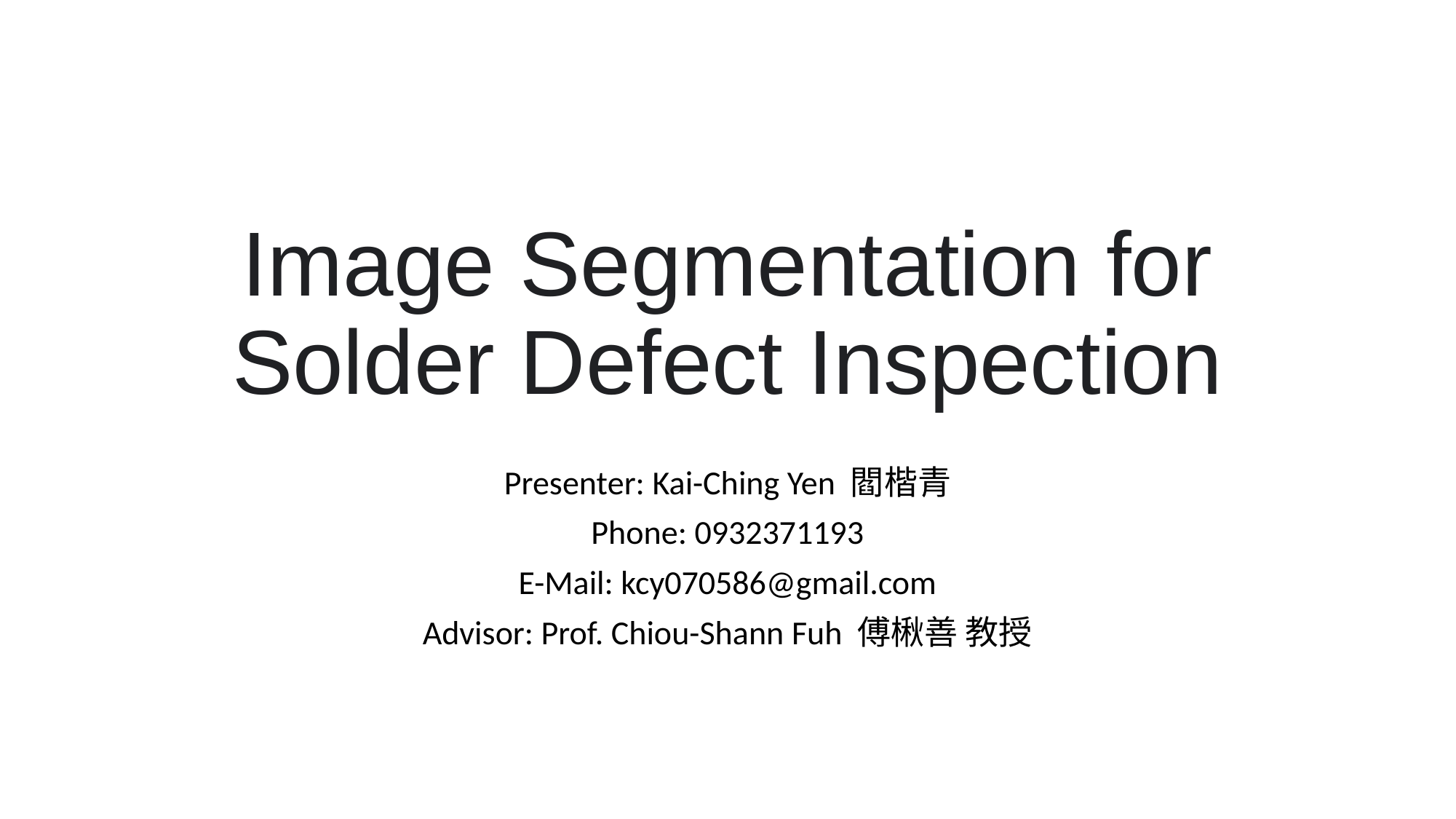

# Image Segmentation for Solder Defect Inspection
Presenter: Kai-Ching Yen 閻楷青
Phone: 0932371193
E-Mail: kcy070586@gmail.com
Advisor: Prof. Chiou-Shann Fuh 傅楸善 教授